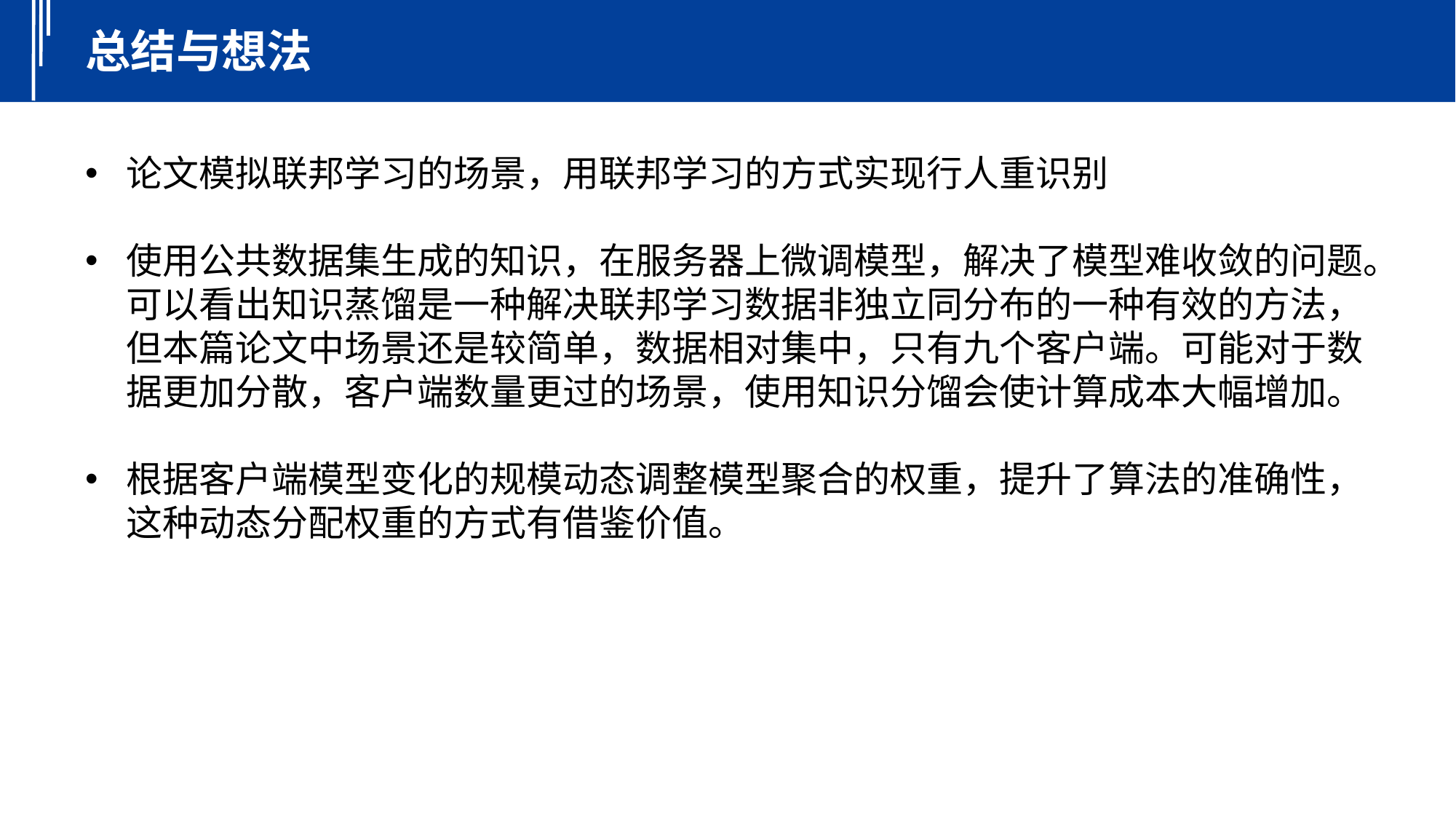

总结与想法
论文模拟联邦学习的场景，用联邦学习的方式实现行人重识别

使用公共数据集生成的知识，在服务器上微调模型，解决了模型难收敛的问题。可以看出知识蒸馏是一种解决联邦学习数据非独立同分布的一种有效的方法，但本篇论文中场景还是较简单，数据相对集中，只有九个客户端。可能对于数据更加分散，客户端数量更过的场景，使用知识分馏会使计算成本大幅增加。

根据客户端模型变化的规模动态调整模型聚合的权重，提升了算法的准确性，这种动态分配权重的方式有借鉴价值。

39